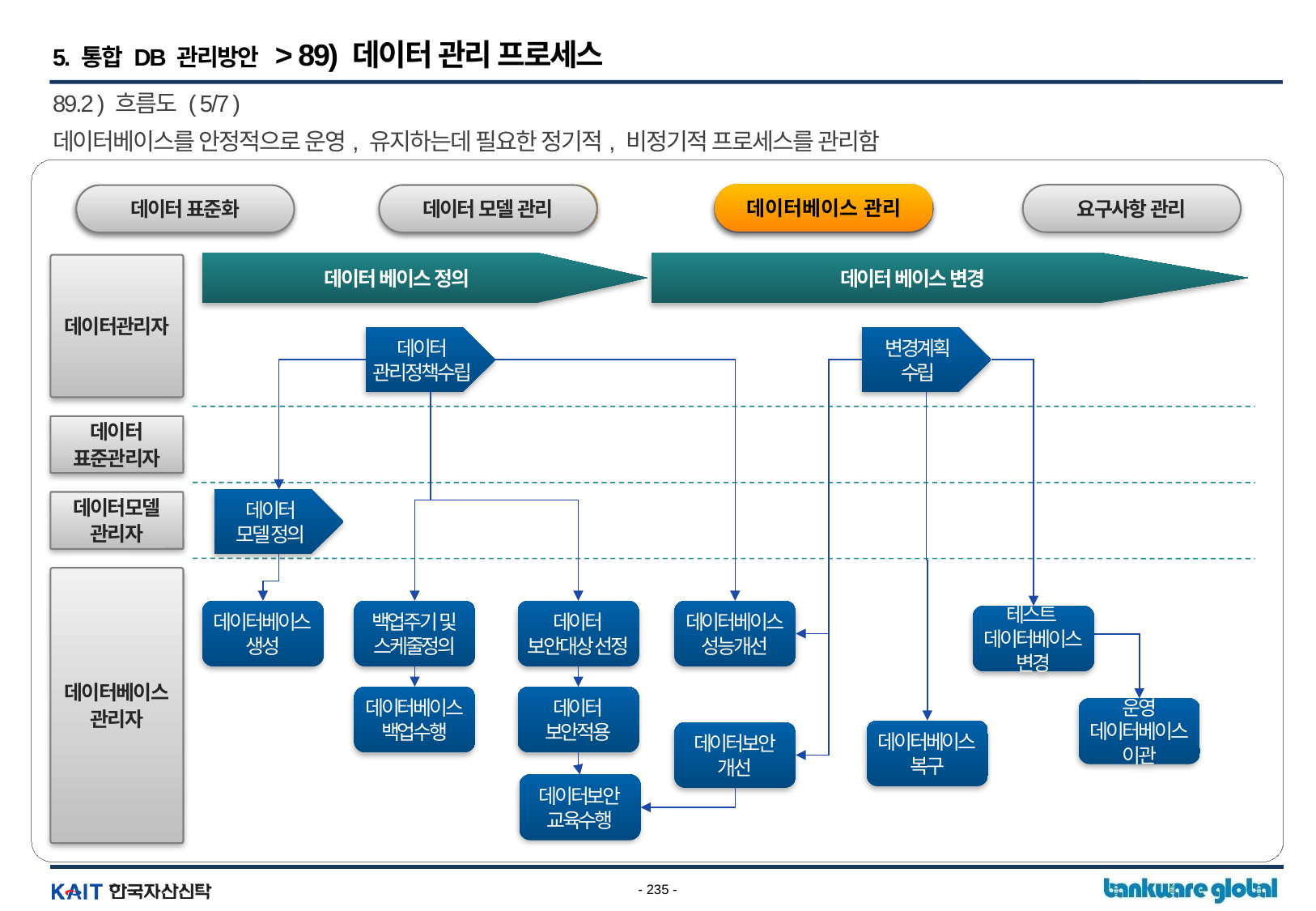

5. 통합 DB 관리방안 > 89) 데이터 관리 프로세스
89.2 ) 흐름도 ( 5/7 )
데이터베이스를 안정적으로 운영, 유지하는데 필요한 정기적, 비정기적 프로세스를 관리함

데이터베이스 관리
데이터 표준화
데이터 모델 관리
데이터 베이스 관리
요구사항 관리
데이터 모델 관리
데이터 표준화
데이터 베이스 정의
데이터 베이스 변경
데이터관리자
데이터
관리정책수립
변경계획
수립
데이터
표준관리자
데이터
모델 정의
데이터모델
관리자
데이터베이스
관리자
데이터베이스
생성
백업주기 및
스케줄정의
데이터
보안대상 선정
데이터베이스
성능개선
테스트
데이터베이스
변경
데이터베이스
백업수행
데이터
보안적용
운영
데이터베이스
이관
데이터베이스
복구
데이터보안
개선
데이터보안
교육수행